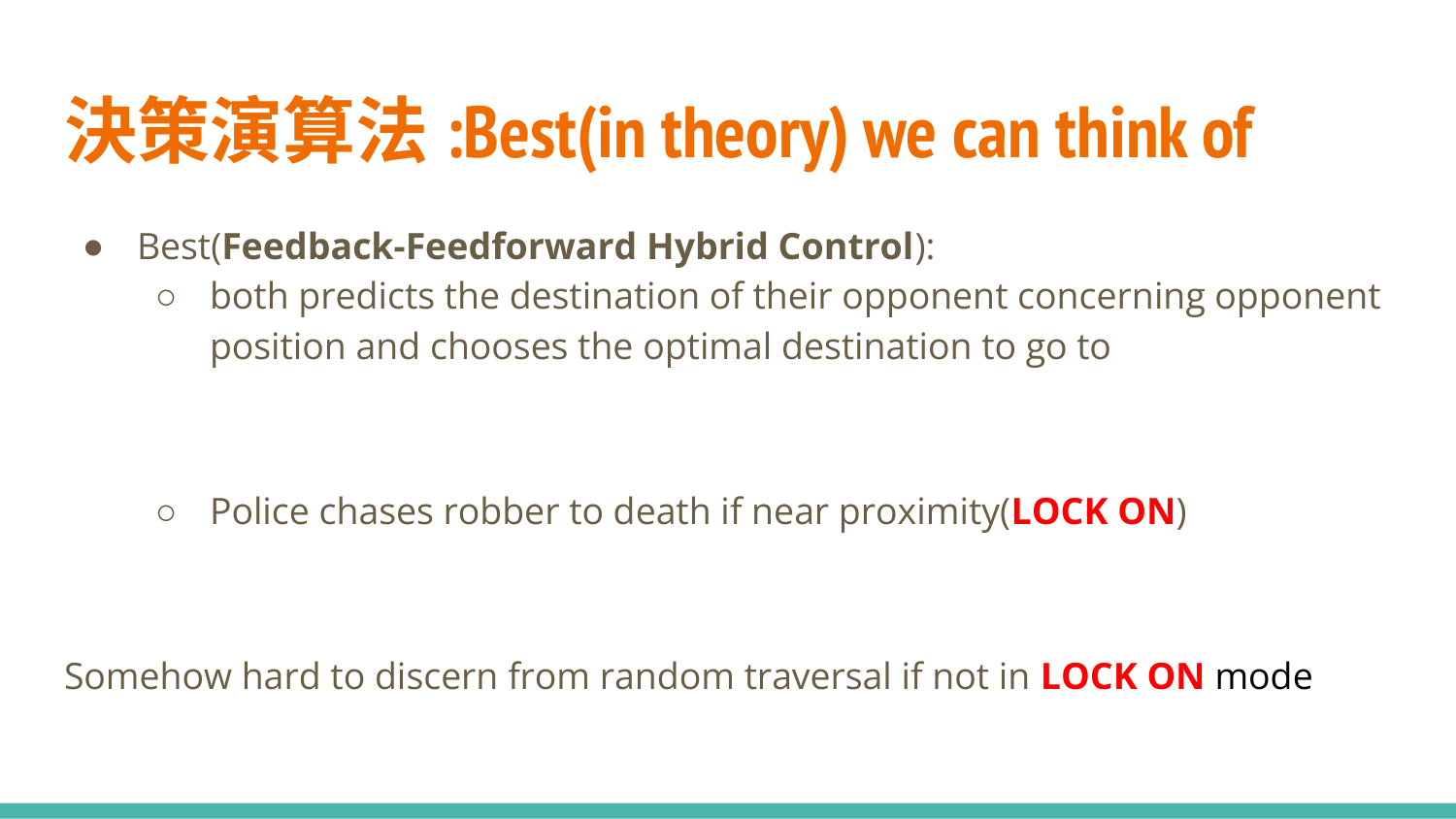

# 決策演算法:Best(in theory) we can think of
Best(Feedback-Feedforward Hybrid Control):
both predicts the destination of their opponent concerning opponent position and chooses the optimal destination to go to

Police chases robber to death if near proximity(LOCK ON)

Somehow hard to discern from random traversal if not in LOCK ON mode